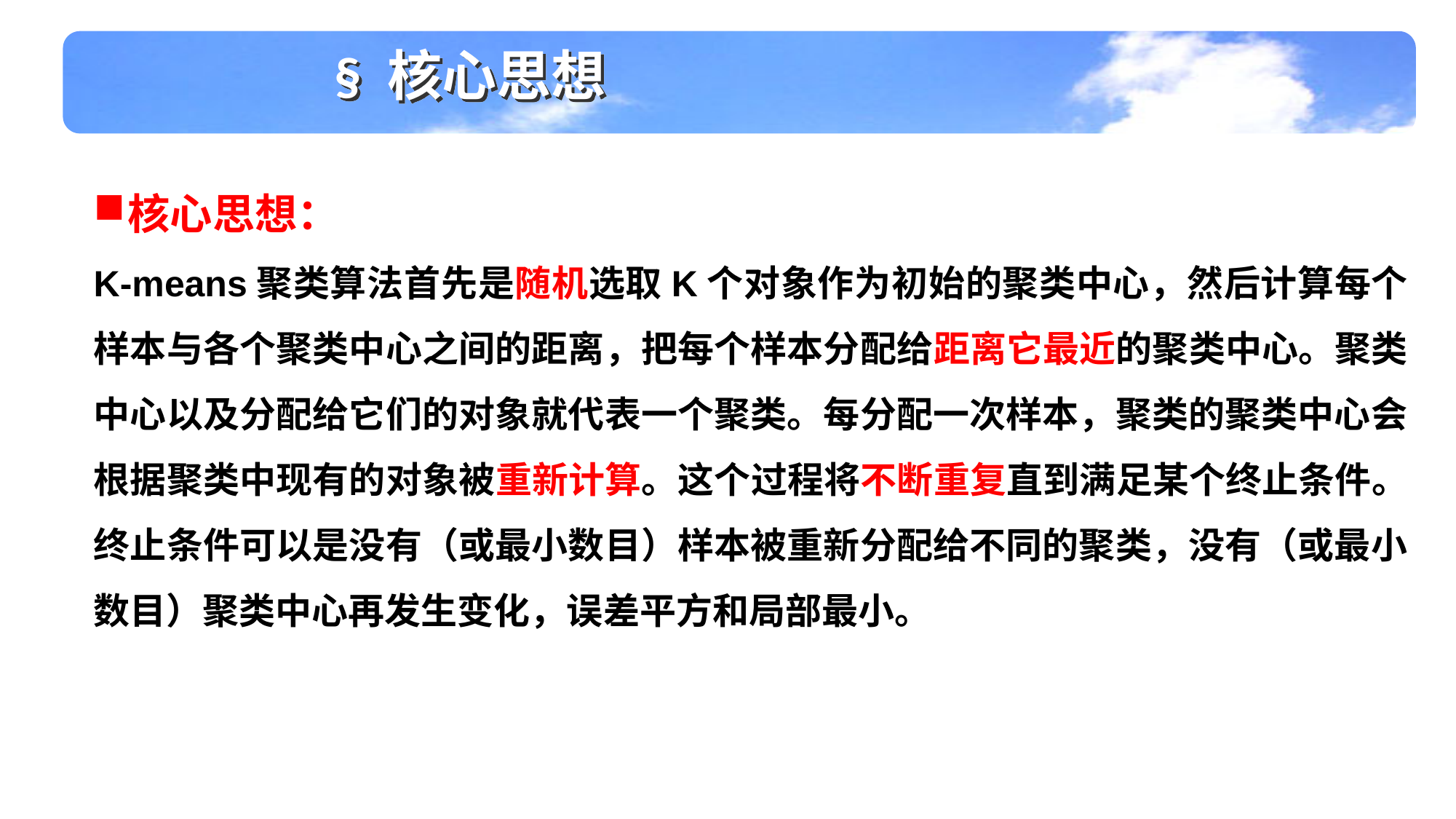

§ 核心思想
核心思想：
K-means聚类算法首先是随机选取K个对象作为初始的聚类中心，然后计算每个样本与各个聚类中心之间的距离，把每个样本分配给距离它最近的聚类中心。聚类中心以及分配给它们的对象就代表一个聚类。每分配一次样本，聚类的聚类中心会根据聚类中现有的对象被重新计算。这个过程将不断重复直到满足某个终止条件。终止条件可以是没有（或最小数目）样本被重新分配给不同的聚类，没有（或最小数目）聚类中心再发生变化，误差平方和局部最小。